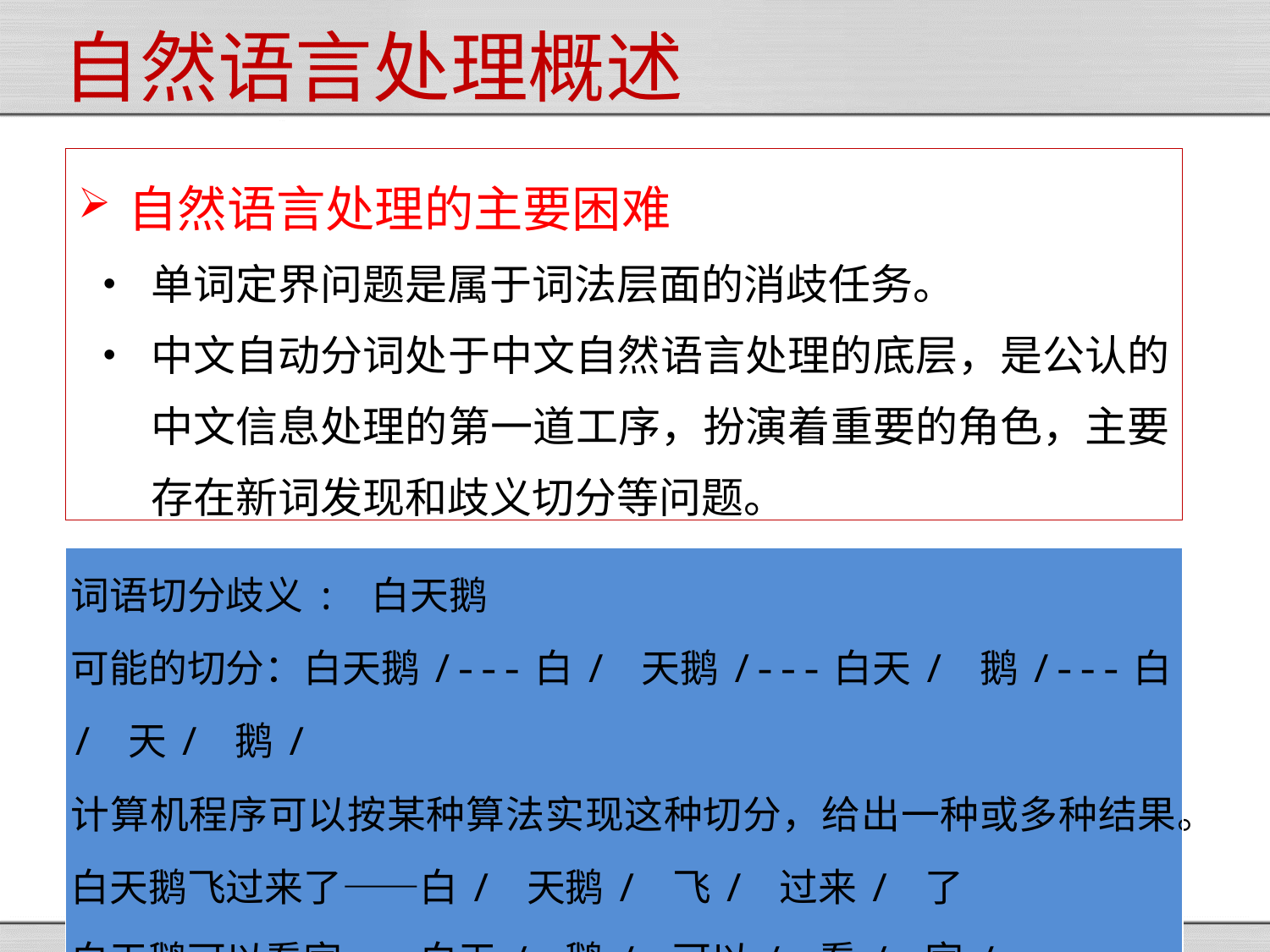

自然语言处理概述
自然语言处理的主要困难
单词定界问题是属于词法层面的消歧任务。
中文自动分词处于中文自然语言处理的底层，是公认的中文信息处理的第一道工序，扮演着重要的角色，主要存在新词发现和歧义切分等问题。
| 词语切分歧义: 白天鹅 可能的切分：白天鹅/---白/ 天鹅/---白天/ 鹅/---白/ 天/ 鹅/ 计算机程序可以按某种算法实现这种切分，给出一种或多种结果。白天鹅飞过来了——白/ 天鹅/ 飞/ 过来/ 了 白天鹅可以看家——白天/ 鹅/ 可以/ 看/ 家/ 白天鹅在湖里游泳——白/ 天鹅/ ？白天/ 鹅/ ？ |
| --- |